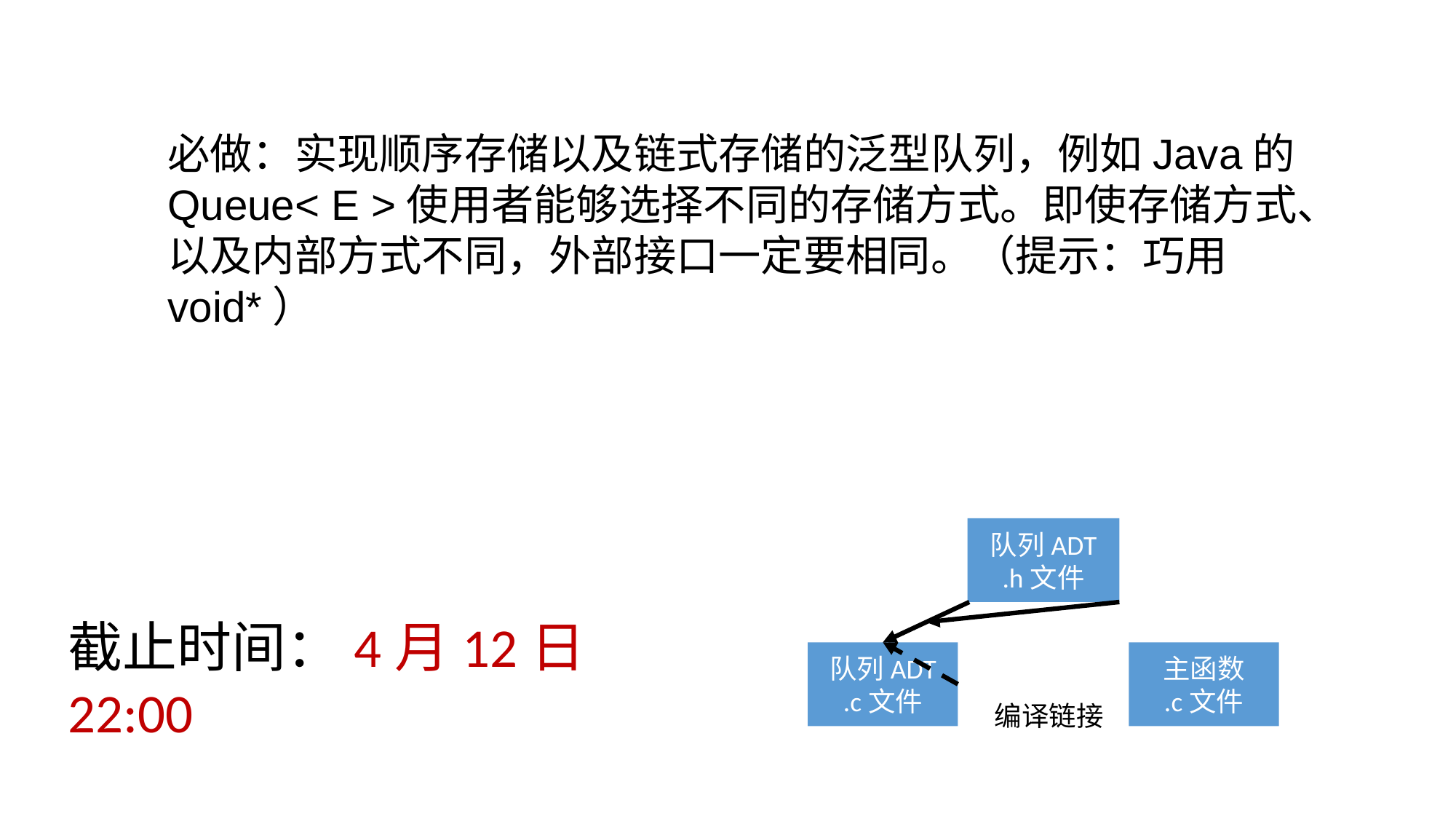

必做：实现顺序存储以及链式存储的泛型队列，例如Java的Queue< E >使用者能够选择不同的存储方式。即使存储方式、以及内部方式不同，外部接口一定要相同。（提示：巧用void*）
队列ADT
.h文件
截止时间：4月12日22:00
队列ADT
.c文件
主函数
.c文件
编译链接